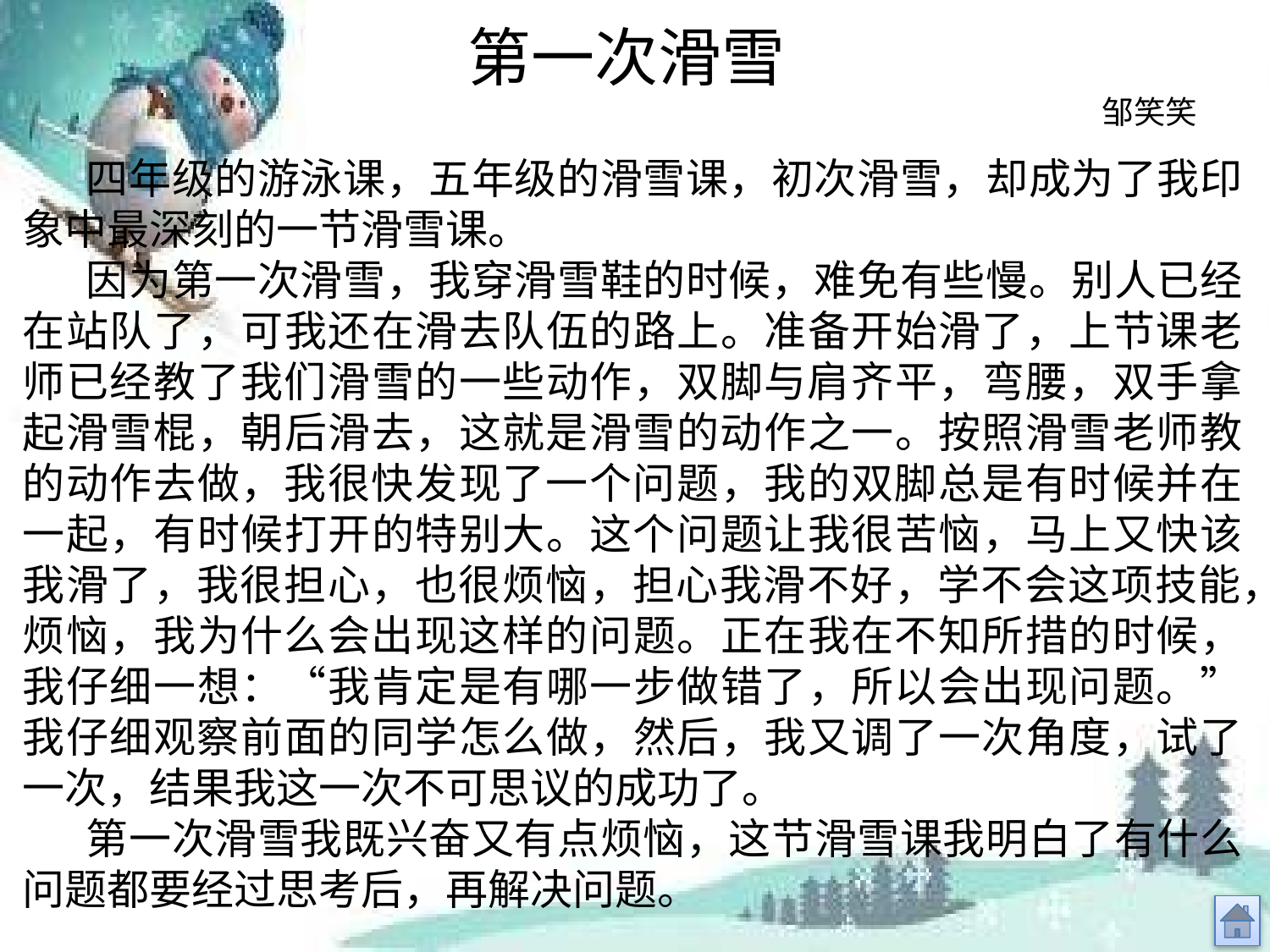

# 第一次滑雪
邹笑笑

四年级的游泳课，五年级的滑雪课，初次滑雪，却成为了我印象中最深刻的一节滑雪课。
因为第一次滑雪，我穿滑雪鞋的时候，难免有些慢。别人已经在站队了，可我还在滑去队伍的路上。准备开始滑了，上节课老师已经教了我们滑雪的一些动作，双脚与肩齐平，弯腰，双手拿起滑雪棍，朝后滑去，这就是滑雪的动作之一。按照滑雪老师教的动作去做，我很快发现了一个问题，我的双脚总是有时候并在一起，有时候打开的特别大。这个问题让我很苦恼，马上又快该我滑了，我很担心，也很烦恼，担心我滑不好，学不会这项技能，烦恼，我为什么会出现这样的问题。正在我在不知所措的时候，我仔细一想：“我肯定是有哪一步做错了，所以会出现问题。”我仔细观察前面的同学怎么做，然后，我又调了一次角度，试了一次，结果我这一次不可思议的成功了。
第一次滑雪我既兴奋又有点烦恼，这节滑雪课我明白了有什么问题都要经过思考后，再解决问题。